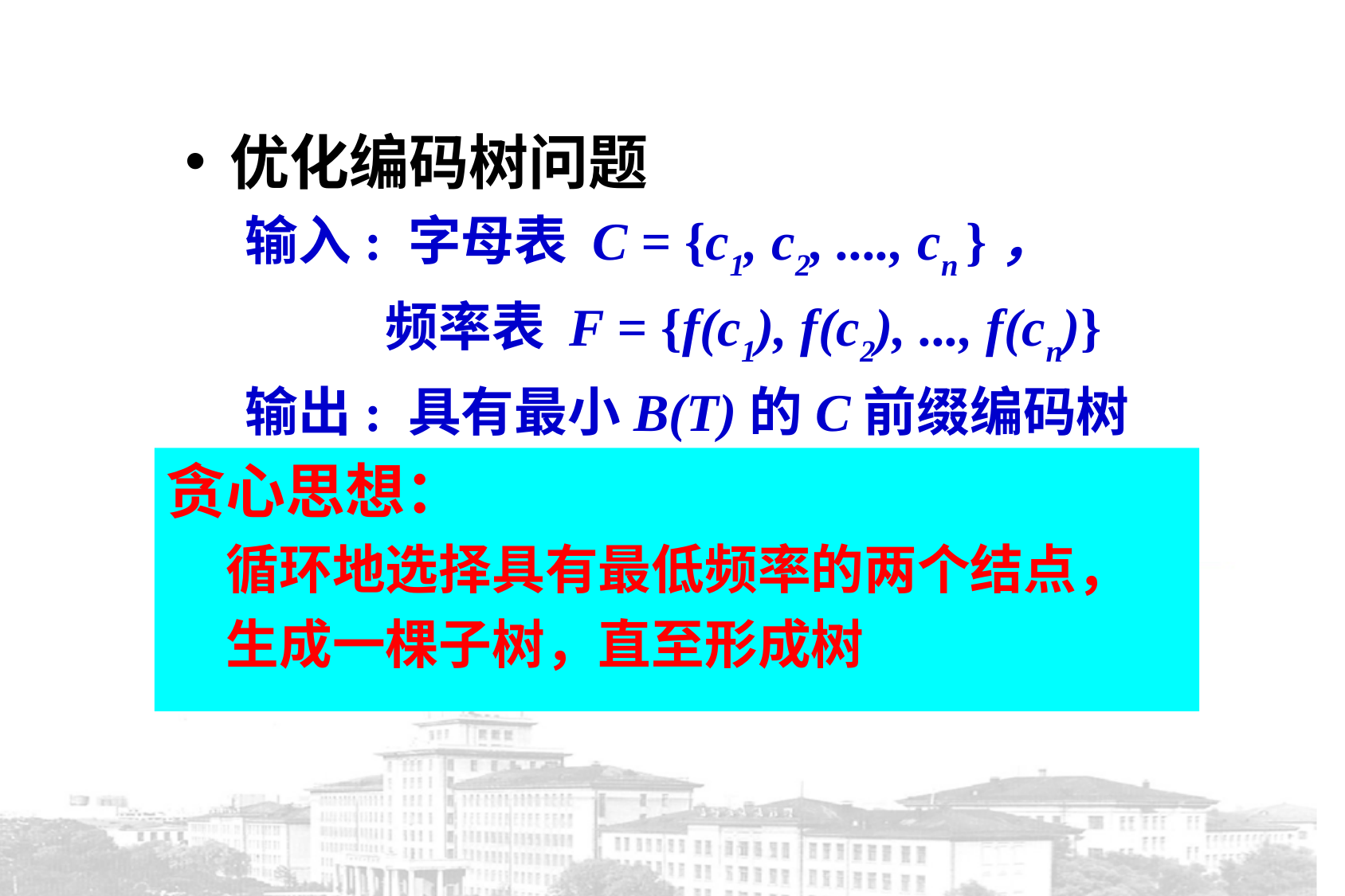

优化编码树问题
输入: 字母表 C = {c1, c2, ...., cn }，
           频率表 F = {f(c1), f(c2), ..., f(cn)}
输出: 具有最小B(T)的C前缀编码树
贪心思想：
循环地选择具有最低频率的两个结点，
生成一棵子树，直至形成树